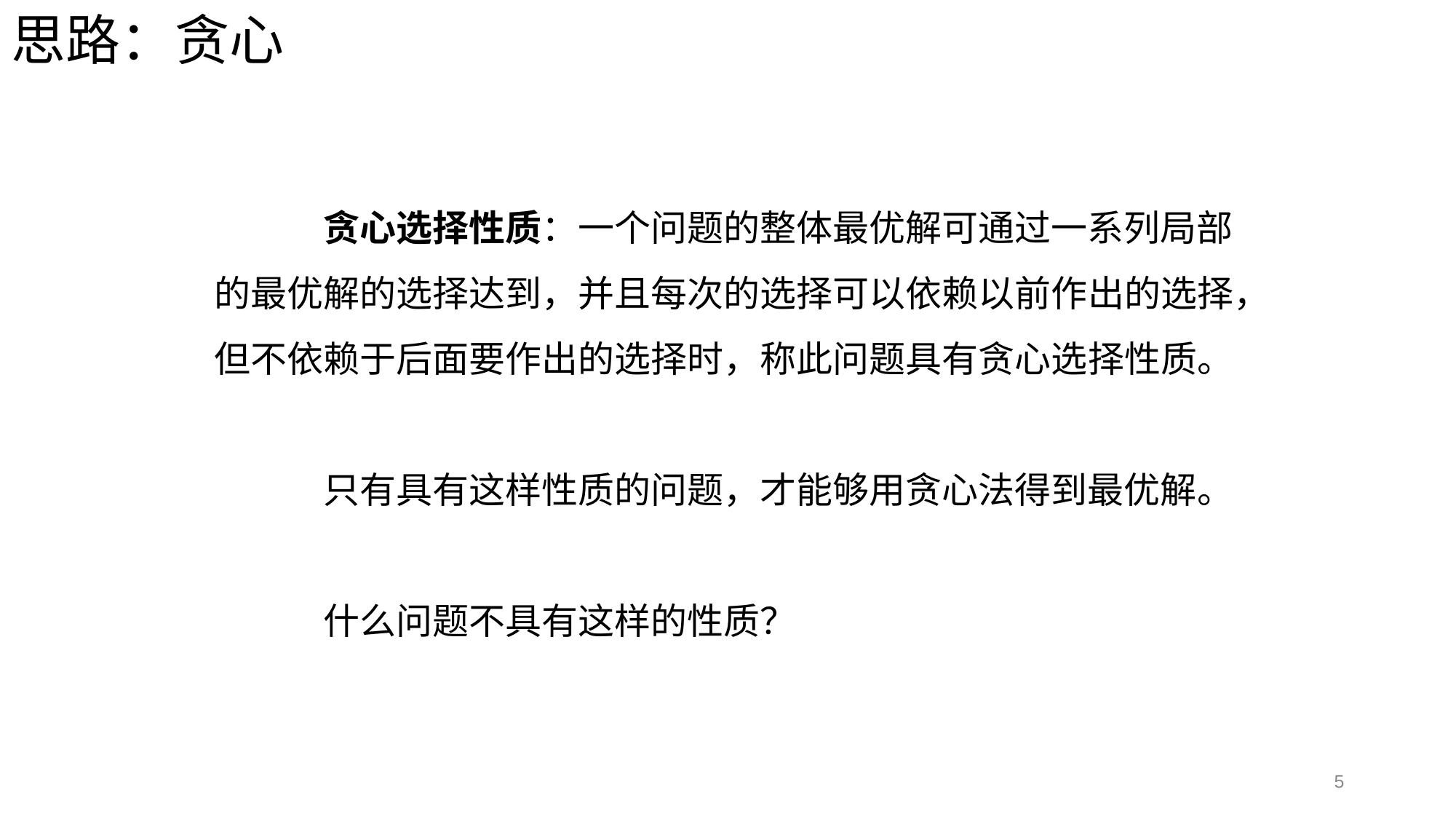

思路：贪心
	贪心选择性质：一个问题的整体最优解可通过一系列局部的最优解的选择达到，并且每次的选择可以依赖以前作出的选择，但不依赖于后面要作出的选择时，称此问题具有贪心选择性质。

	只有具有这样性质的问题，才能够用贪心法得到最优解。

	什么问题不具有这样的性质？
5